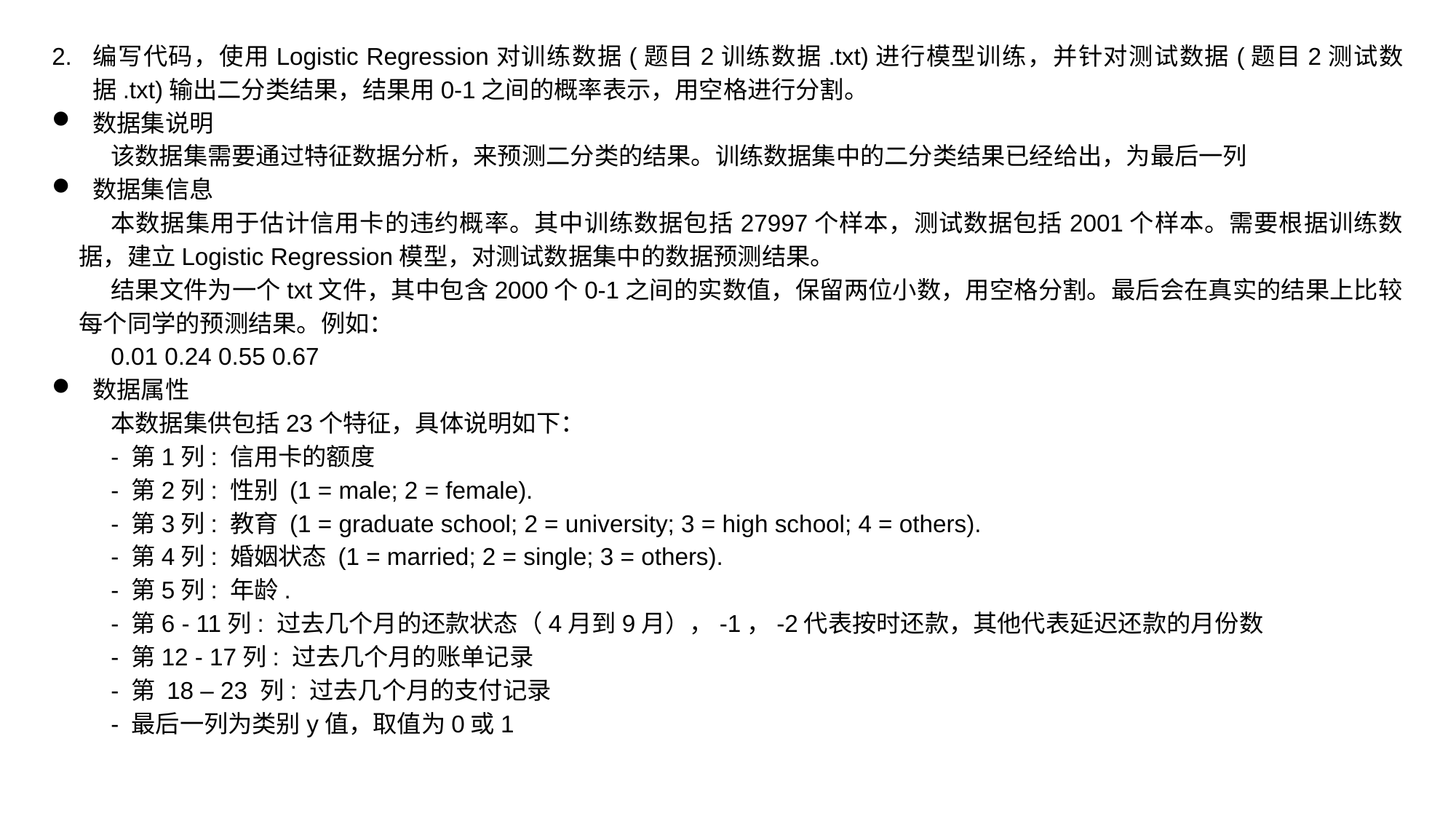

编写代码，使用Logistic Regression对训练数据(题目2训练数据.txt)进行模型训练，并针对测试数据(题目2测试数据.txt)输出二分类结果，结果用0-1之间的概率表示，用空格进行分割。
数据集说明
该数据集需要通过特征数据分析，来预测二分类的结果。训练数据集中的二分类结果已经给出，为最后一列
数据集信息
本数据集用于估计信用卡的违约概率。其中训练数据包括27997个样本，测试数据包括2001个样本。需要根据训练数据，建立Logistic Regression模型，对测试数据集中的数据预测结果。
结果文件为一个txt文件，其中包含2000个0-1之间的实数值，保留两位小数，用空格分割。最后会在真实的结果上比较每个同学的预测结果。例如：
0.01 0.24 0.55 0.67
数据属性
本数据集供包括23个特征，具体说明如下：
- 第1列: 信用卡的额度
- 第2列: 性别 (1 = male; 2 = female).
- 第3列: 教育 (1 = graduate school; 2 = university; 3 = high school; 4 = others).
- 第4列: 婚姻状态 (1 = married; 2 = single; 3 = others).
- 第5列: 年龄.
- 第6 - 11列: 过去几个月的还款状态（4月到9月），-1，-2代表按时还款，其他代表延迟还款的月份数
- 第12 - 17列: 过去几个月的账单记录
- 第 18 – 23 列: 过去几个月的支付记录
- 最后一列为类别y值，取值为0或1